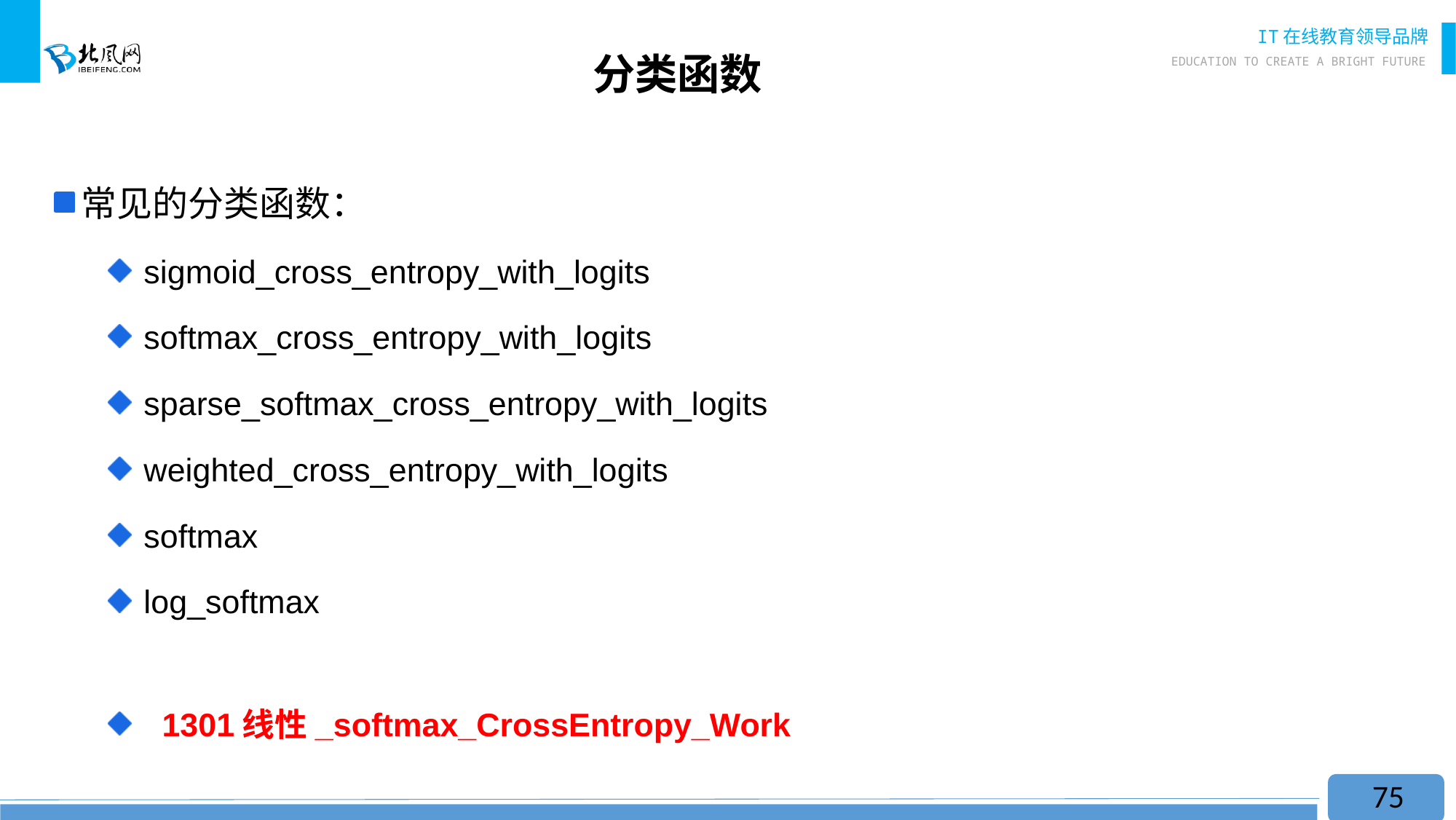

# 分类函数
常见的分类函数：
 sigmoid_cross_entropy_with_logits
 softmax_cross_entropy_with_logits
 sparse_softmax_cross_entropy_with_logits
 weighted_cross_entropy_with_logits
 softmax
 log_softmax

   1301线性_softmax_CrossEntropy_Work